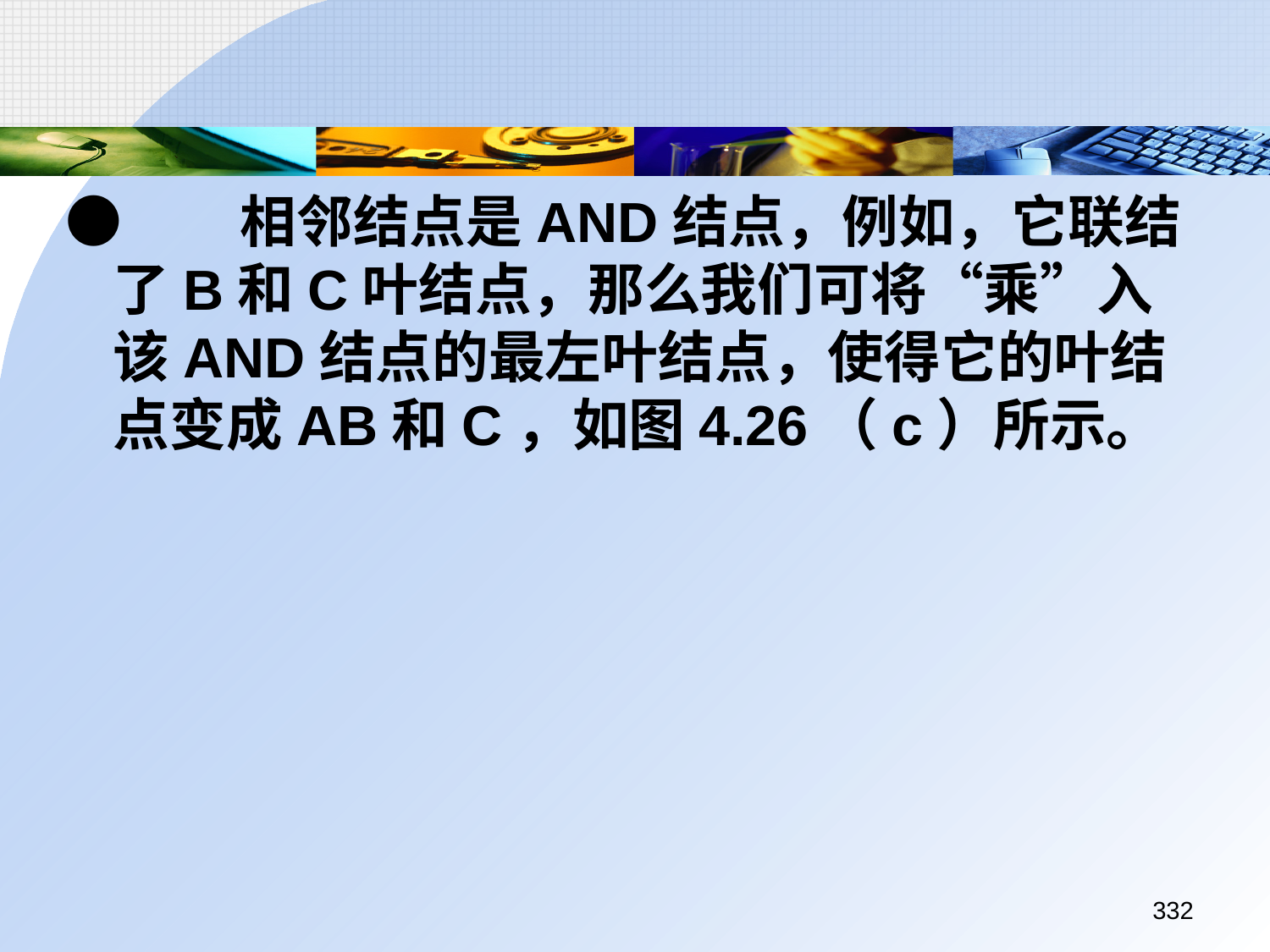

●	相邻结点是AND结点，例如，它联结了B和C叶结点，那么我们可将“乘”入该AND结点的最左叶结点，使得它的叶结点变成AB和C，如图4.26（c）所示。
332